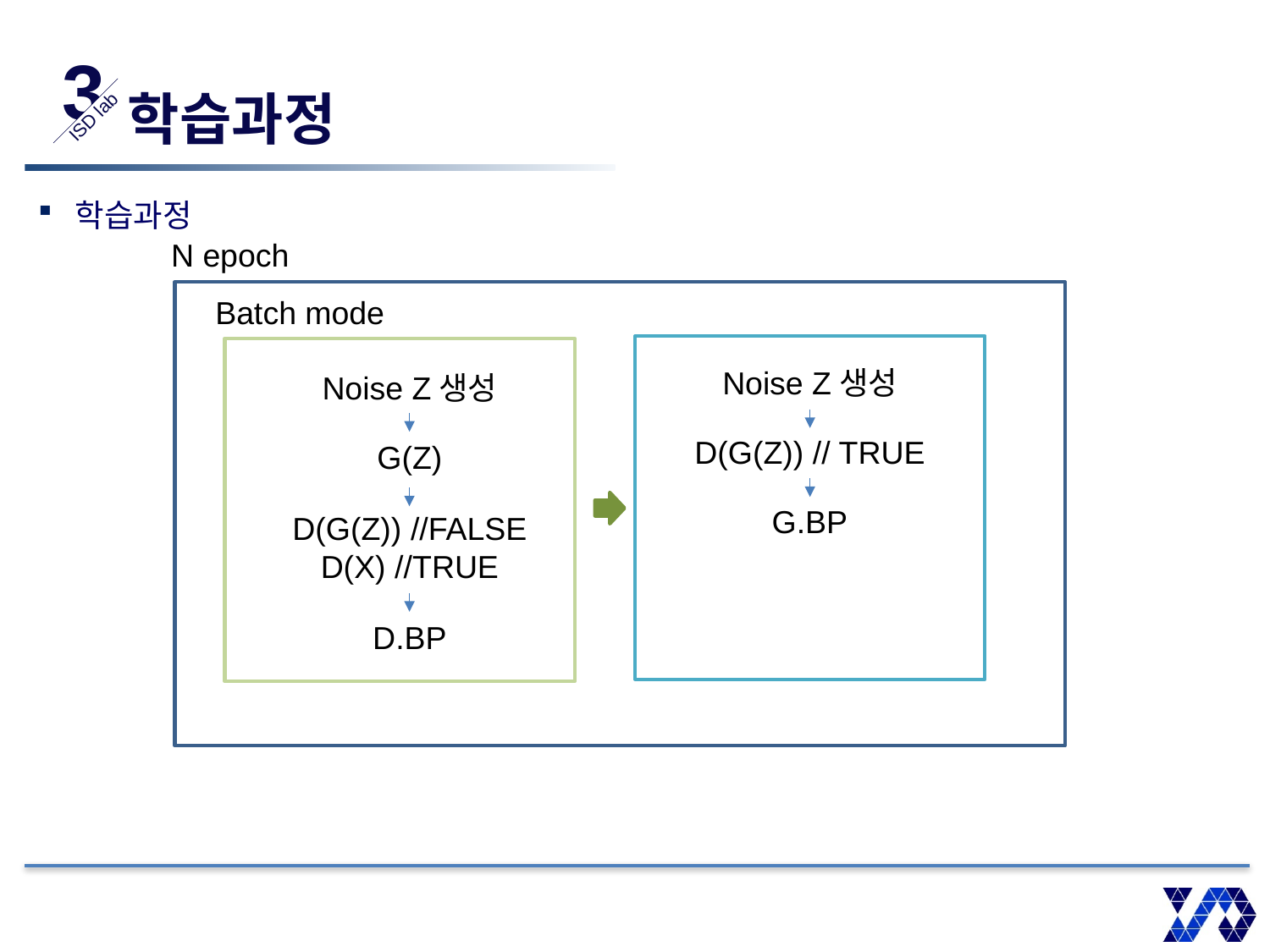

3

ISD lab
# 학습과정
학습과정
N epoch

Batch mode

Noise Z생성
G(Z)
D(G(Z)) //FALSE
D(X) //TRUE
D.BP
Noise Z생성
D(G(Z)) // TRUE
G.BP